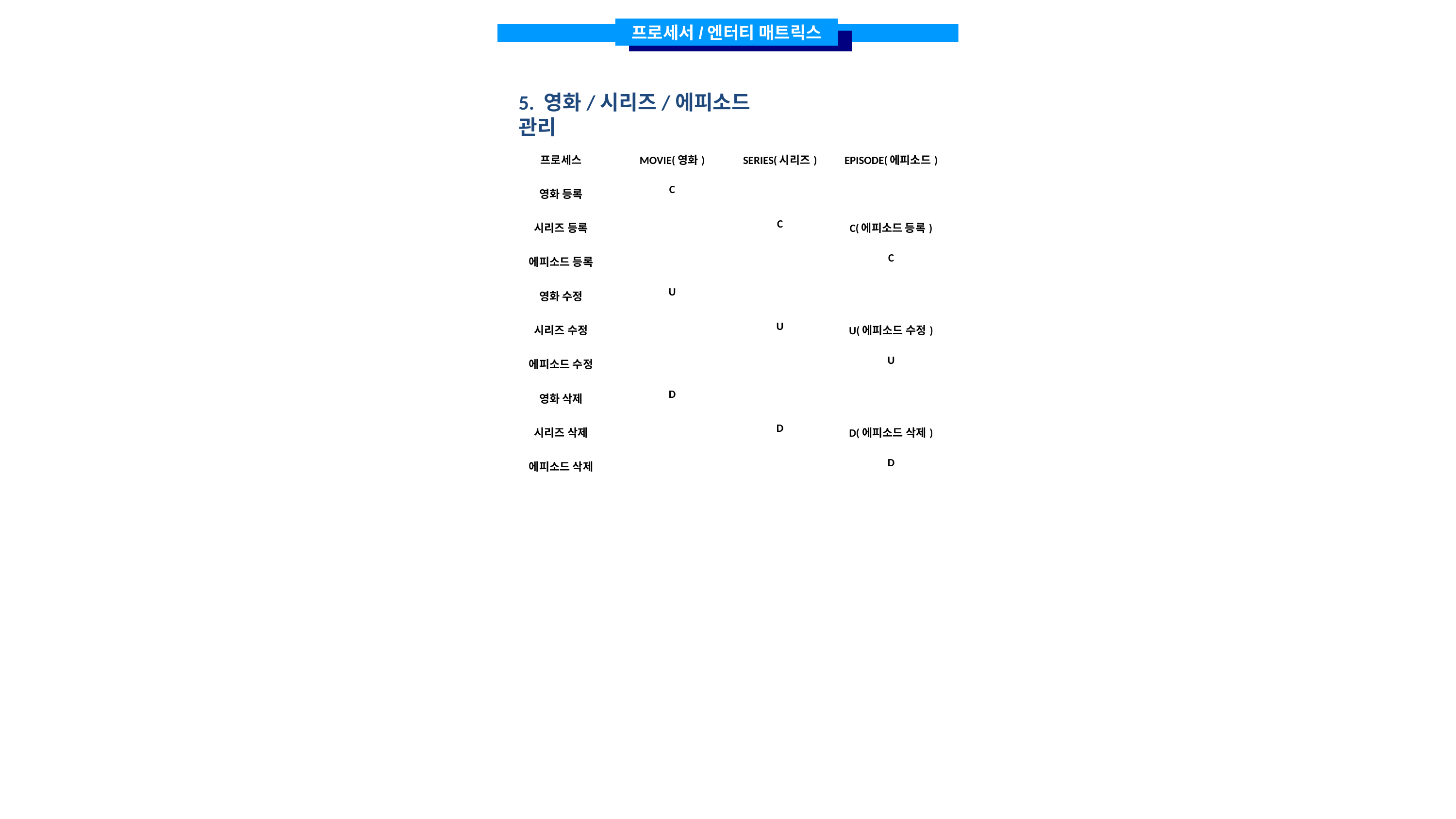

프로세서/엔터티 매트릭스

5. 영화/시리즈/에피소드 관리
| 프로세스 | MOVIE(영화) | SERIES(시리즈) | EPISODE(에피소드) |
| --- | --- | --- | --- |
| 영화 등록 | C |  |  |
| 시리즈 등록 |  | C | C(에피소드 등록) |
| 에피소드 등록 |  |  | C |
| 영화 수정 | U |  |  |
| 시리즈 수정 |  | U | U(에피소드 수정) |
| 에피소드 수정 |  |  | U |
| 영화 삭제 | D |  |  |
| 시리즈 삭제 |  | D | D(에피소드 삭제) |
| 에피소드 삭제 |  |  | D |